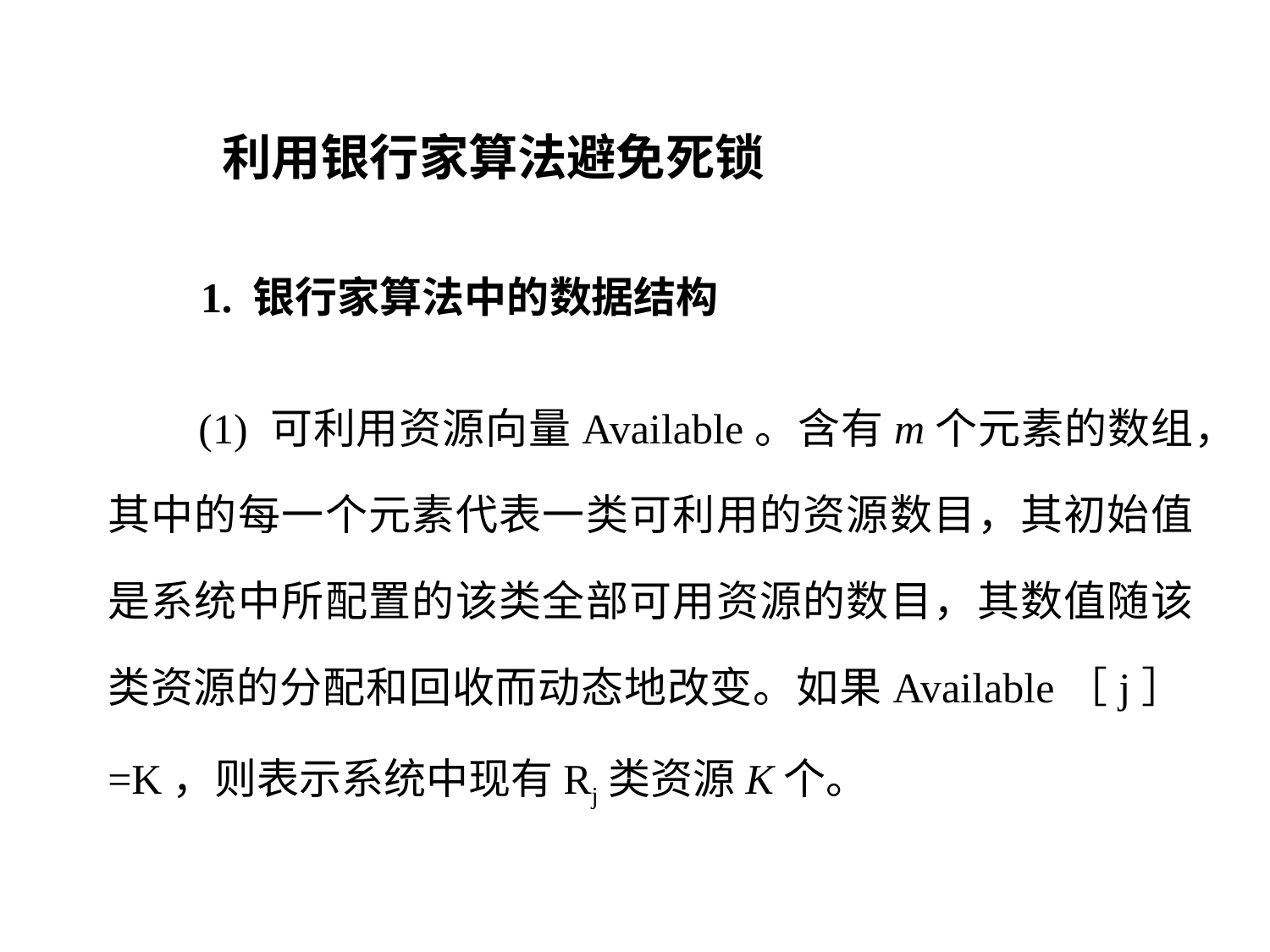

利用银行家算法避免死锁
1. 银行家算法中的数据结构
        (1) 可利用资源向量Available。含有m个元素的数组，其中的每一个元素代表一类可利用的资源数目，其初始值是系统中所配置的该类全部可用资源的数目，其数值随该类资源的分配和回收而动态地改变。如果Available［j］=K，则表示系统中现有Rj类资源K个。